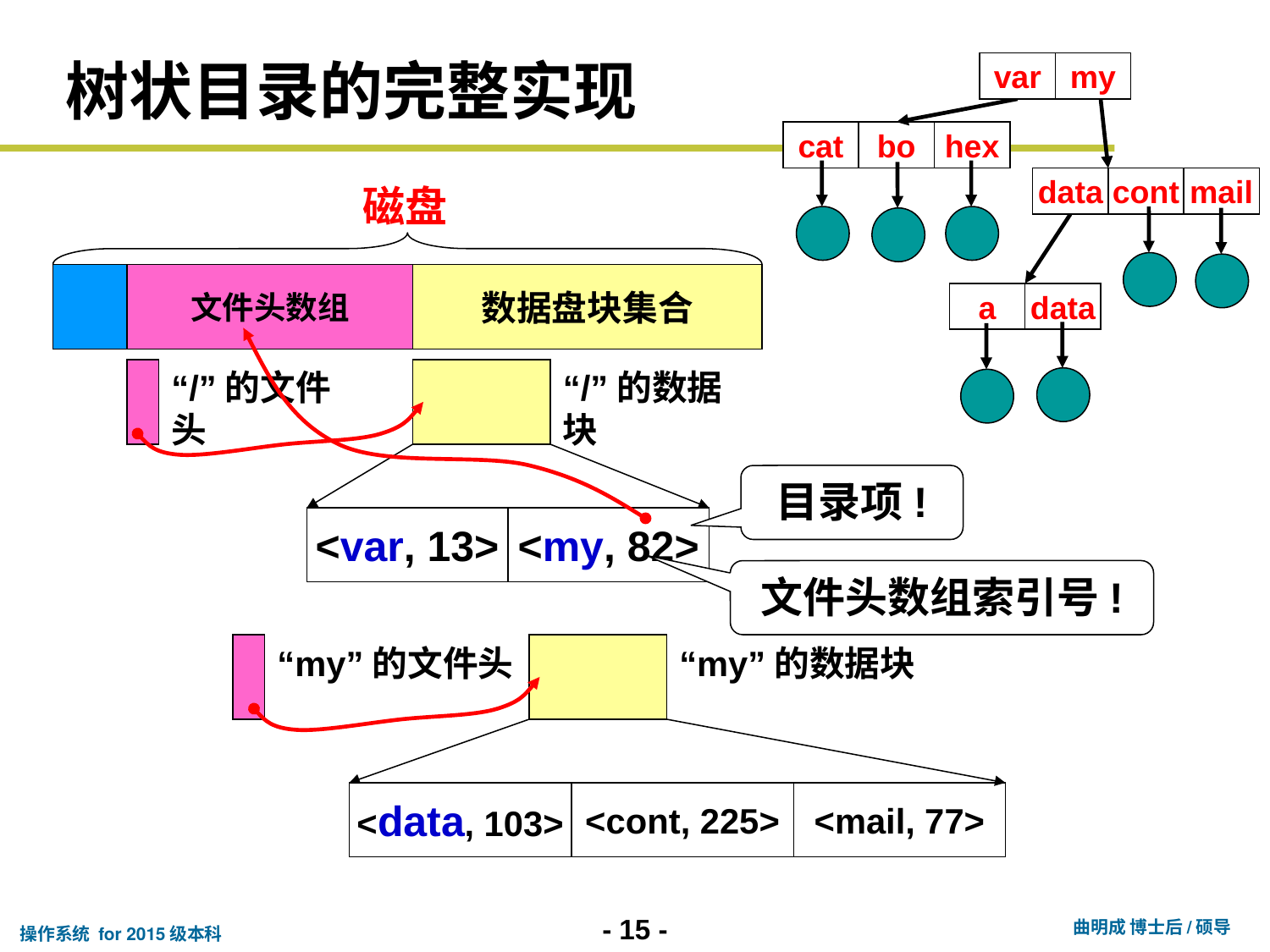

# 树状目录的完整实现
var
my

cat
bo
hex

data
cont
mail

a
data

磁盘

文件头数组
数据盘块集合

“/”的文件头

“/”的数据块

<var, 13>
<my, 82>
目录项!
文件头数组索引号!

“my”的文件头

“my”的数据块

<data, 103>
<cont, 225>
<mail, 77>